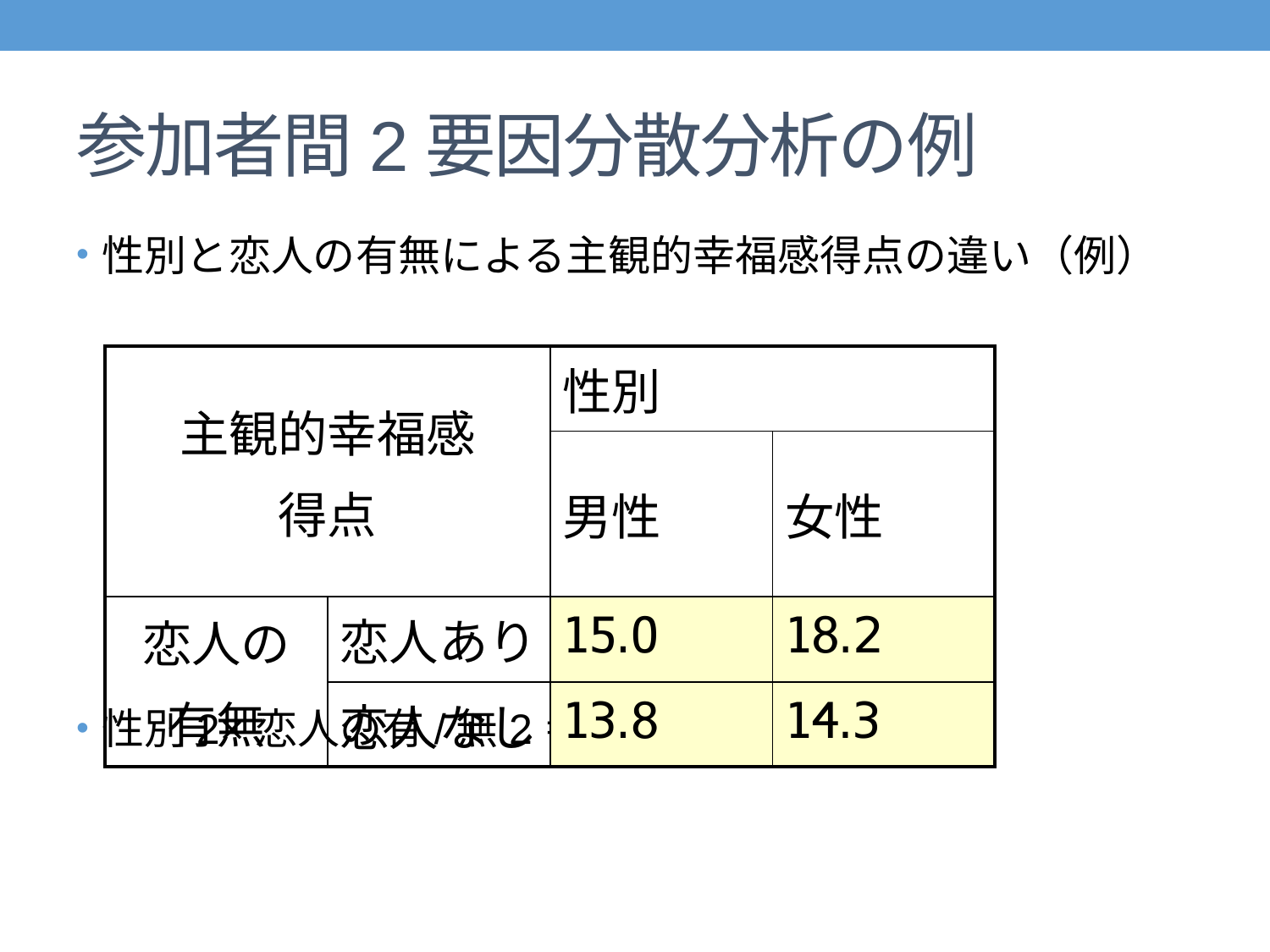

# 参加者間2要因分散分析の例
性別と恋人の有無による主観的幸福感得点の違い（例）

性別2×恋人の有/無2＝4つの平均値の比較
| 主観的幸福感 得点 |  | 性別 |  |
| --- | --- | --- | --- |
|  |  | 男性 | 女性 |
| 恋人の 有無 | 恋人あり | 15.0 | 18.2 |
|  | 恋人なし | 13.8 | 14.3 |